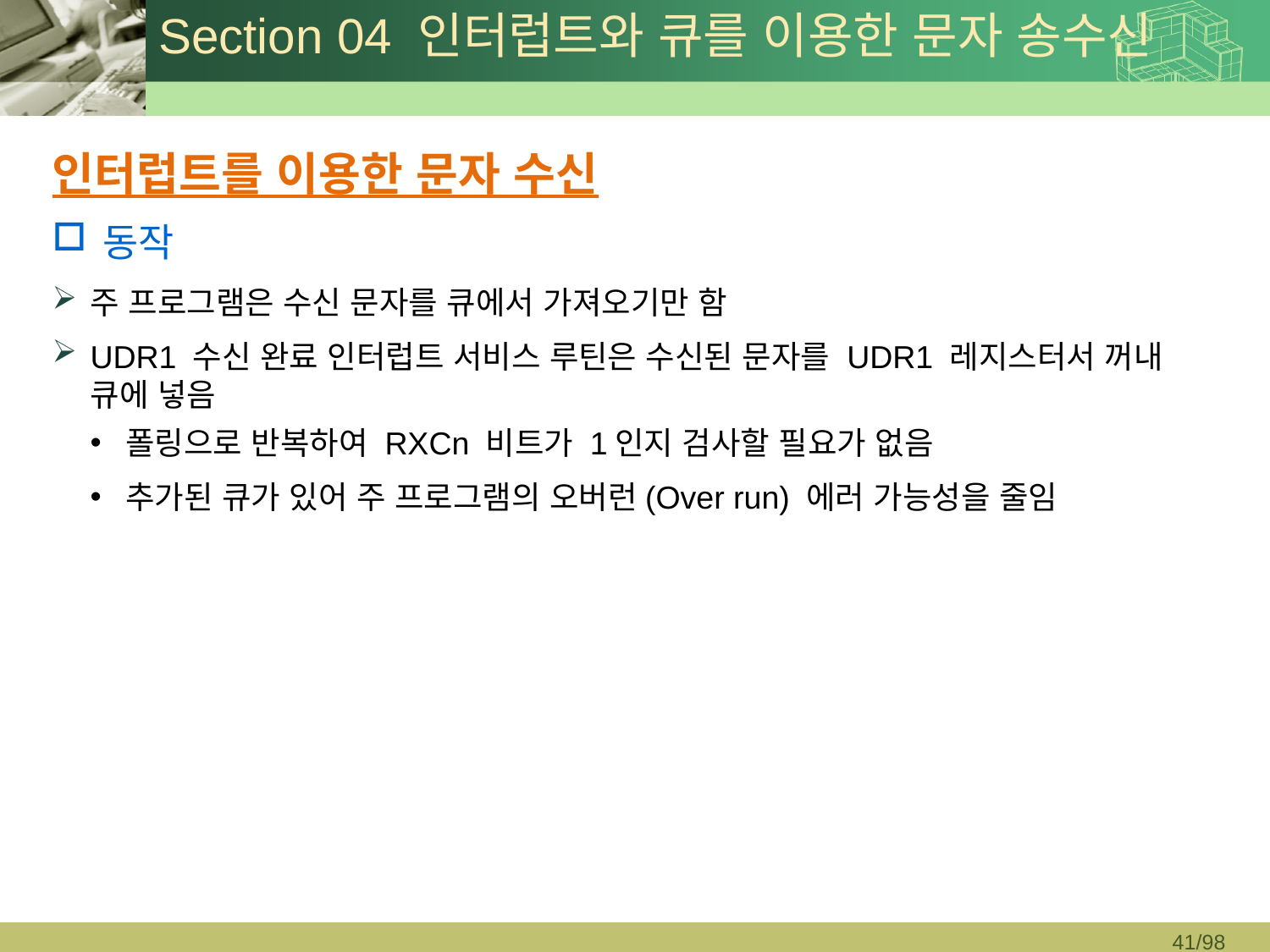

# Section 04 인터럽트와 큐를 이용한 문자 송수신
인터럽트를 이용한 문자 수신
동작
주 프로그램은 수신 문자를 큐에서 가져오기만 함
UDR1 수신 완료 인터럽트 서비스 루틴은 수신된 문자를 UDR1 레지스터서 꺼내 큐에 넣음
폴링으로 반복하여 RXCn 비트가 1인지 검사할 필요가 없음
추가된 큐가 있어 주 프로그램의 오버런(Over run) 에러 가능성을 줄임